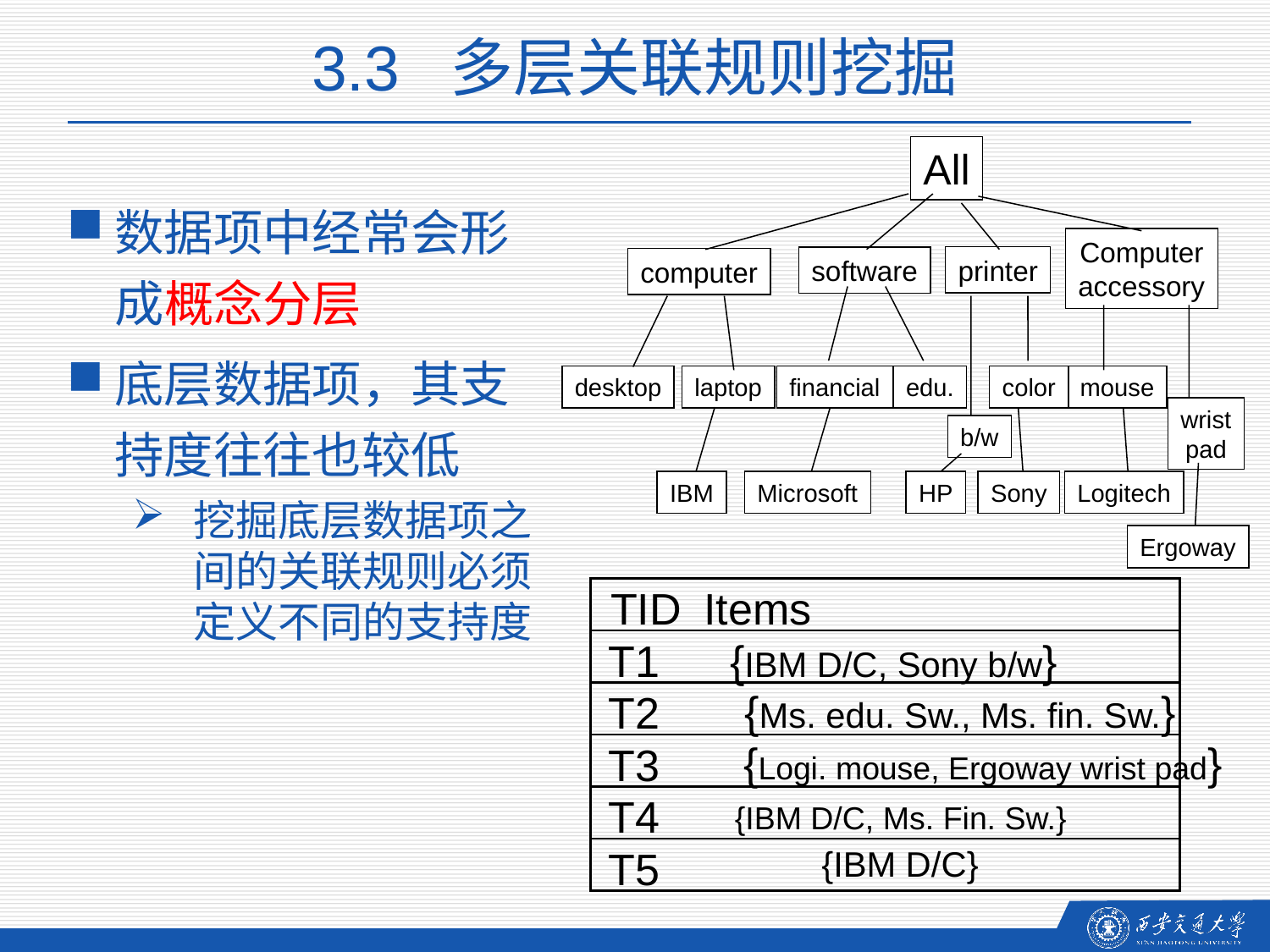

3.3  多层关联规则挖掘
All

Computer
accessory
printer
software
computer

desktop
laptop
financial
edu.
color
mouse
wrist
pad

b/w

IBM
Microsoft
HP
Sony
Logitech
Ergoway
数据项中经常会形成概念分层
底层数据项，其支持度往往也较低
挖掘底层数据项之间的关联规则必须定义不同的支持度

TID
Items

T1
{IBM D/C, Sony b/w}

{Ms. edu. Sw., Ms. fin. Sw.}
T2

{Logi. mouse, Ergoway wrist pad}
T3

T4
{IBM D/C, Ms. Fin. Sw.}

T5
{IBM D/C}